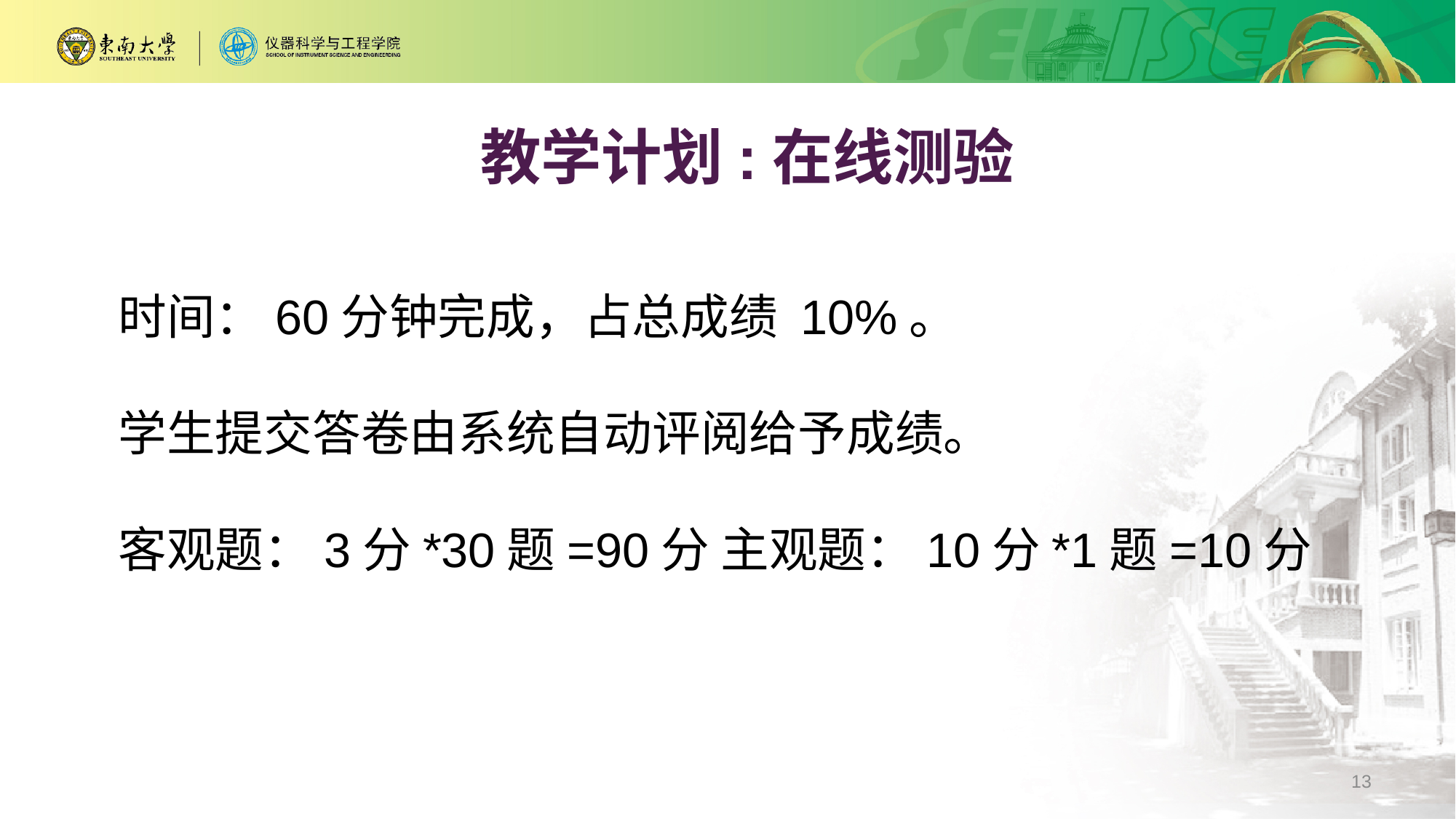

教学计划:在线测验
时间：60分钟完成，占总成绩 10%。

学生提交答卷由系统自动评阅给予成绩。

客观题：3分*30题=90分 主观题：10分*1题=10分
13